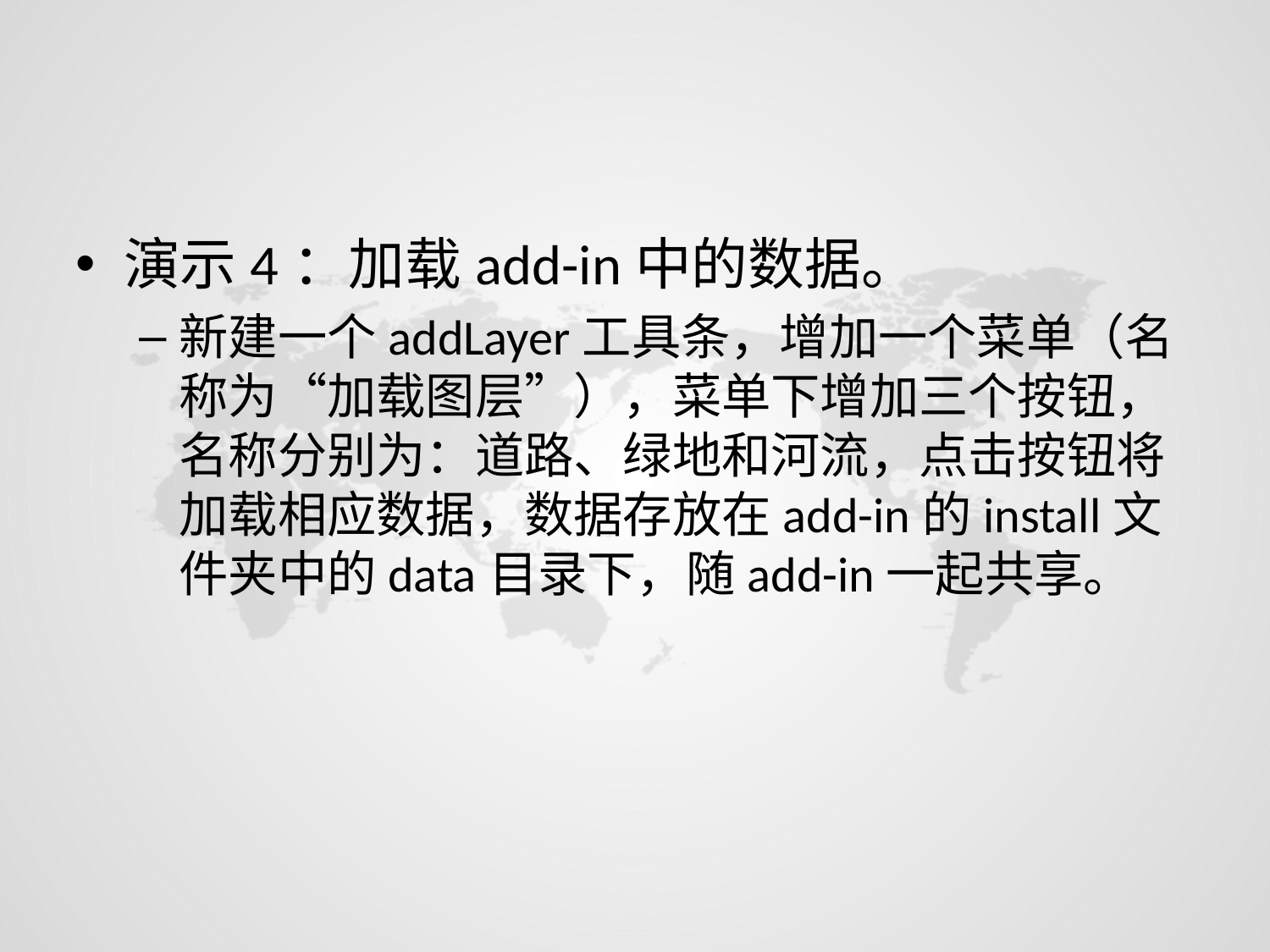

#
演示4：加载add-in中的数据。
新建一个addLayer工具条，增加一个菜单（名称为“加载图层”），菜单下增加三个按钮，名称分别为：道路、绿地和河流，点击按钮将加载相应数据，数据存放在add-in的install文件夹中的data目录下，随add-in一起共享。